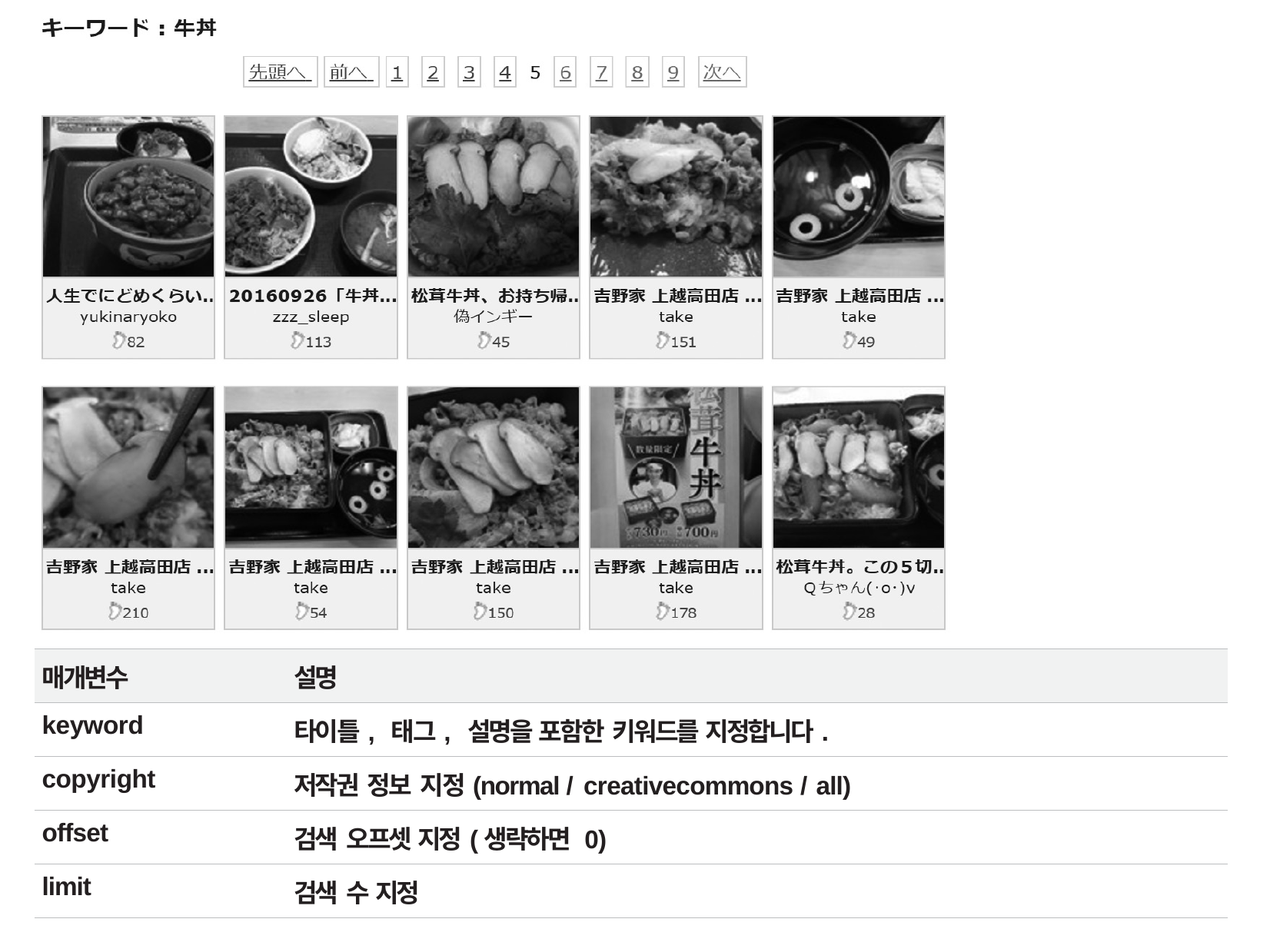

| 매개변수 | 설명 |
| --- | --- |
| keyword | 타이틀, 태그, 설명을 포함한 키워드를 지정합니다. |
| copyright | 저작권 정보 지정(normal / creativecommons / all) |
| offset | 검색 오프셋 지정(생략하면 0) |
| limit | 검색 수 지정 |